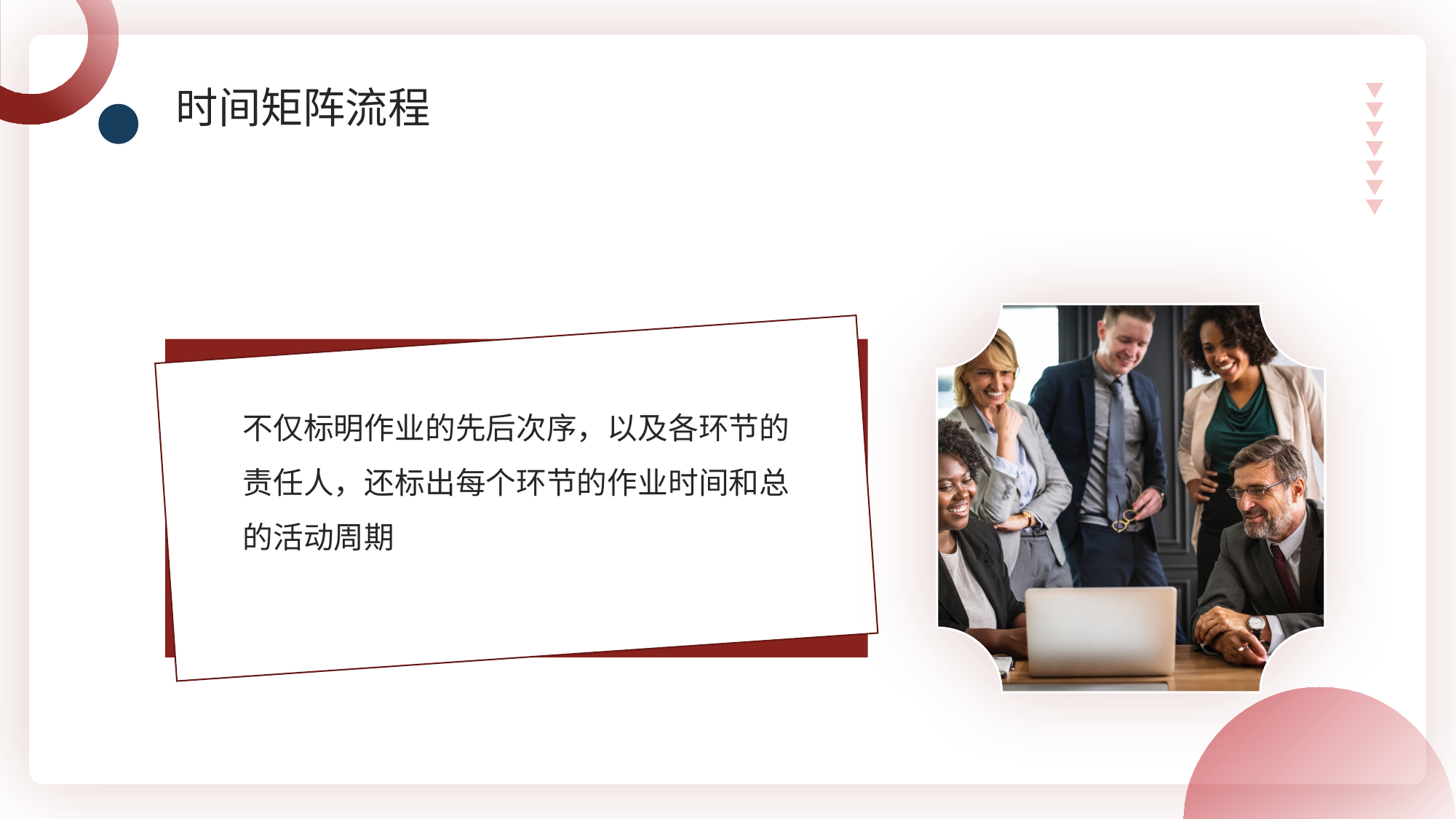

时间矩阵流程

不仅标明作业的先后次序，以及各环节的责任人，还标出每个环节的作业时间和总的活动周期